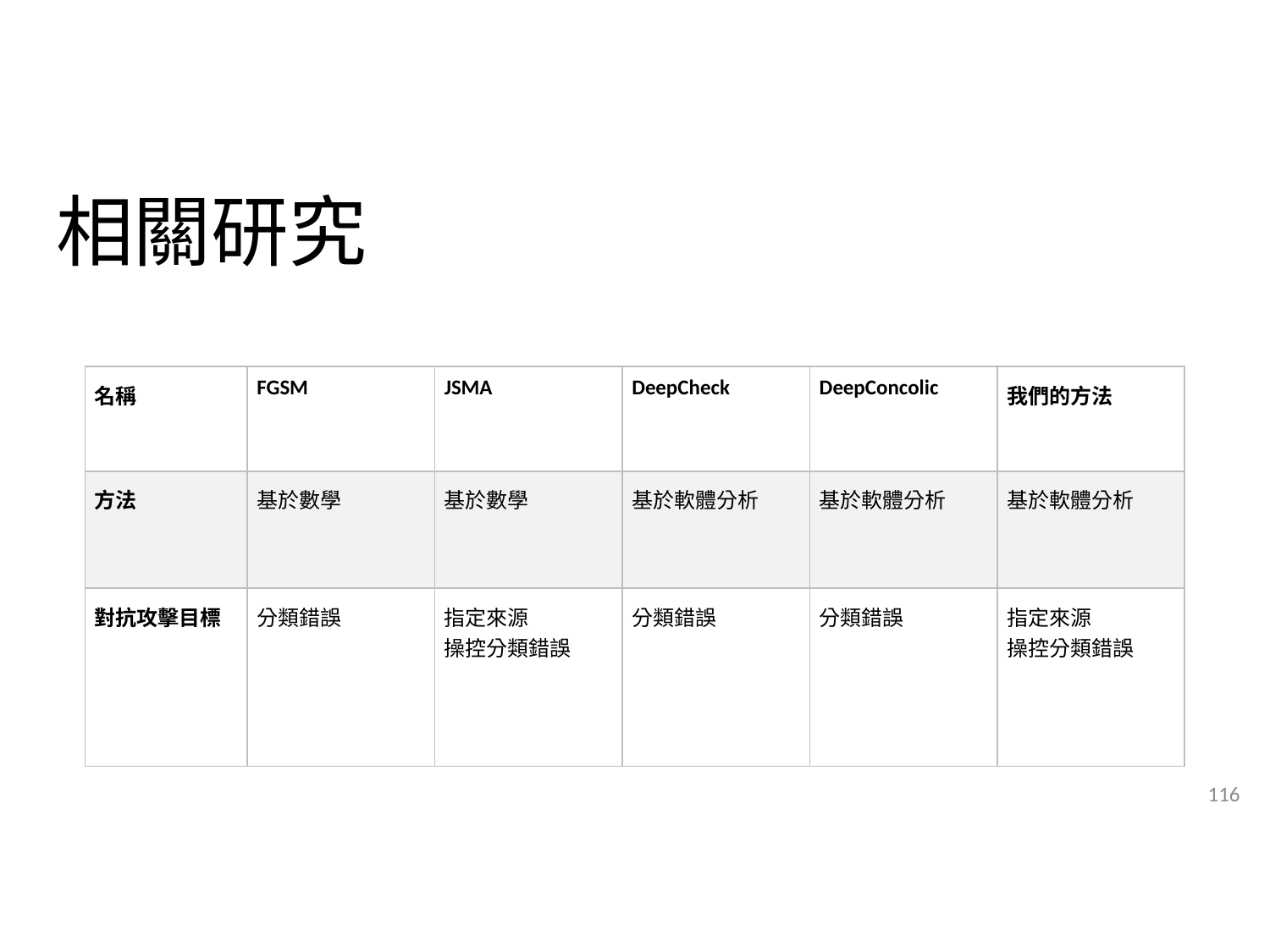

# 相關研究
| 名稱 | FGSM | JSMA | DeepCheck | DeepConcolic | 我們的方法 |
| --- | --- | --- | --- | --- | --- |
| 方法 | 基於數學 | 基於數學 | 基於軟體分析 | 基於軟體分析 | 基於軟體分析 |
| 對抗攻擊目標 | 分類錯誤 | 指定來源 操控分類錯誤 | 分類錯誤 | 分類錯誤 | 指定來源 操控分類錯誤 |
116